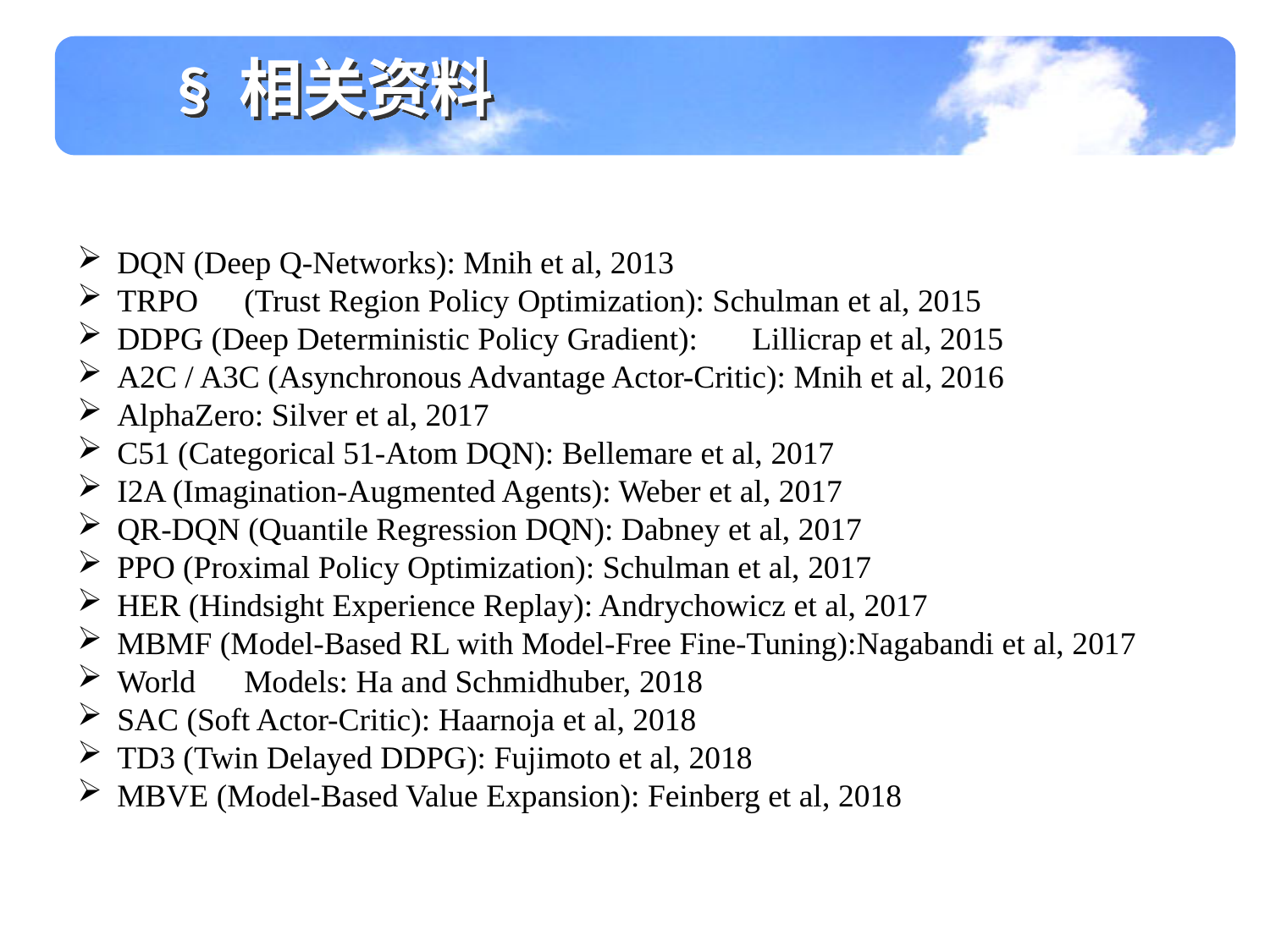

§ 相关资料
DQN (Deep Q-Networks): Mnih et al, 2013
TRPO	(Trust Region Policy Optimization): Schulman et al, 2015
DDPG (Deep Deterministic Policy Gradient): 	Lillicrap et al, 2015
A2C / A3C (Asynchronous Advantage Actor-Critic): Mnih et al, 2016
AlphaZero: Silver et al, 2017
C51 (Categorical 51-Atom DQN): Bellemare et al, 2017
I2A (Imagination-Augmented Agents): Weber et al, 2017
QR-DQN (Quantile Regression DQN): Dabney et al, 2017
PPO (Proximal Policy Optimization): Schulman et al, 2017
HER (Hindsight Experience Replay): Andrychowicz et al, 2017
MBMF (Model-Based RL with Model-Free Fine-Tuning):Nagabandi et al, 2017
World 	Models: Ha and Schmidhuber, 2018
SAC (Soft Actor-Critic): Haarnoja et al, 2018
TD3 (Twin Delayed DDPG): Fujimoto et al, 2018
MBVE (Model-Based Value Expansion): Feinberg et al, 2018